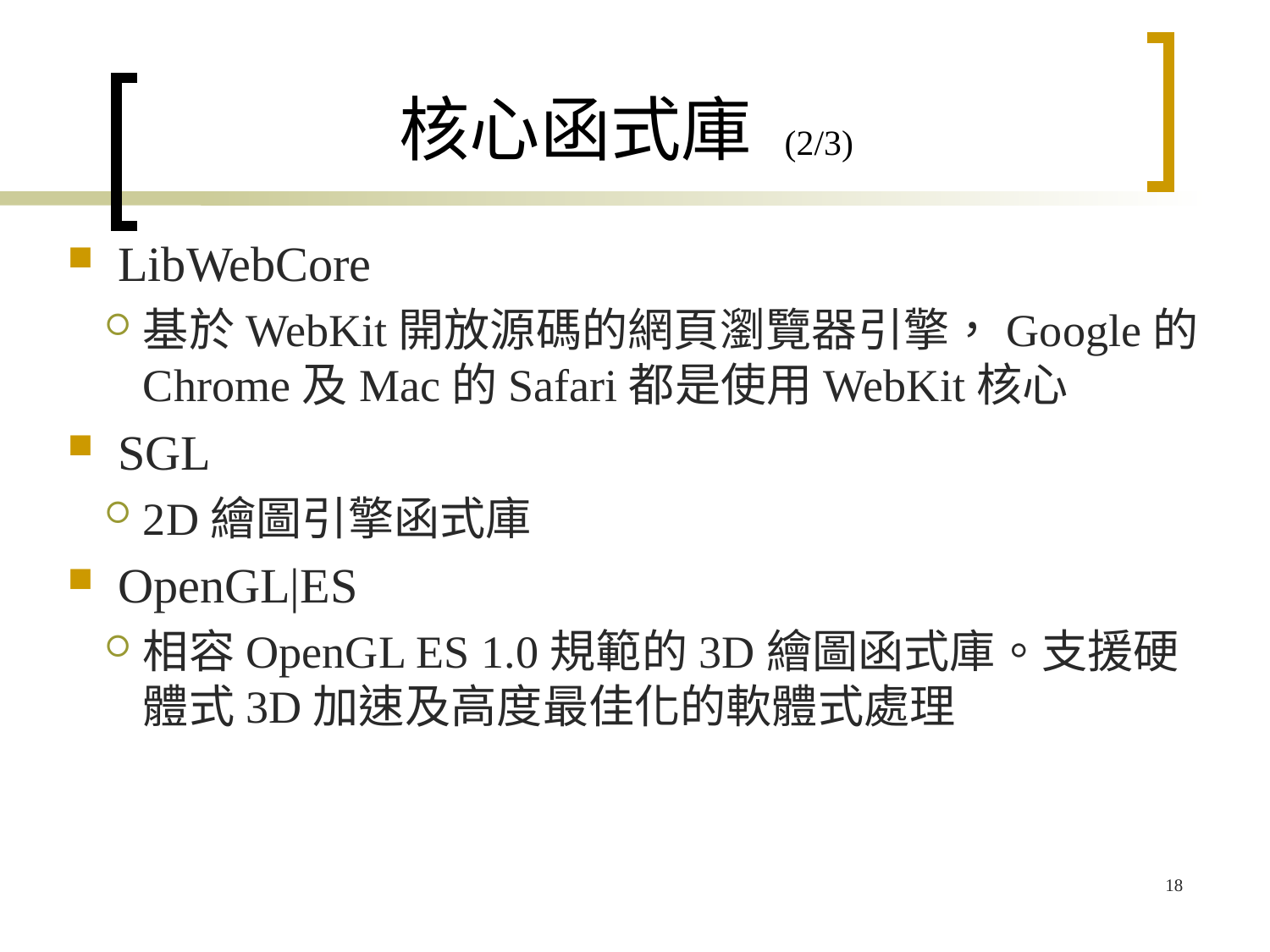

# 核心函式庫 (2/3)
LibWebCore
基於WebKit開放源碼的網頁瀏覽器引擎，Google的Chrome及Mac的Safari都是使用WebKit核心
SGL
2D繪圖引擎函式庫
OpenGL|ES
相容OpenGL ES 1.0規範的3D繪圖函式庫。支援硬體式3D加速及高度最佳化的軟體式處理
18